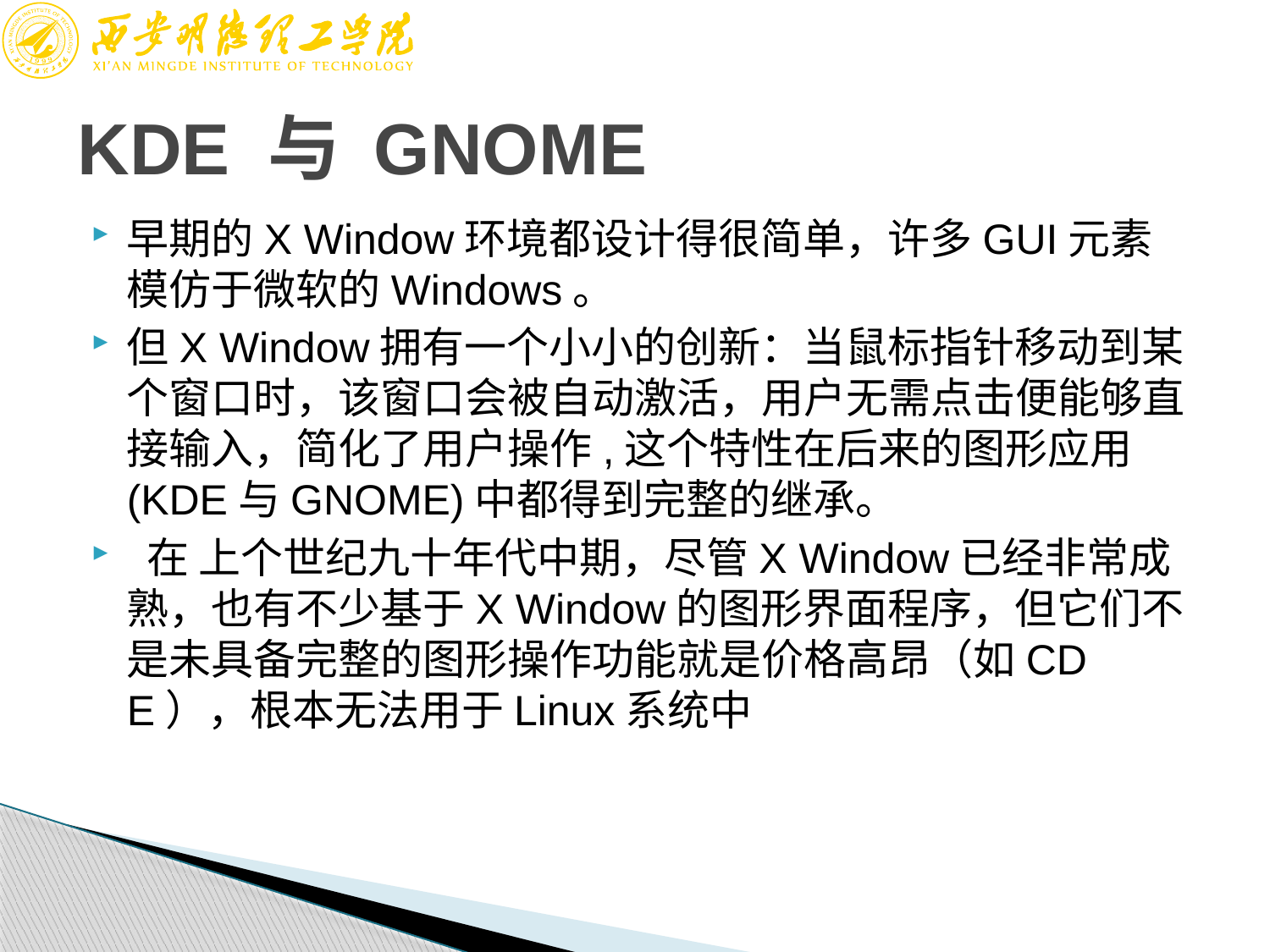

# KDE 与 GNOME
早期的X Window环境都设计得很简单，许多GUI元素模仿于微软的Windows。
但X Window拥有一个小小的创新：当鼠标指针移动到某个窗口时，该窗口会被自动激活，用户无需点击便能够直接输入，简化了用户操作,这个特性在后来的图形应用(KDE与GNOME)中都得到完整的继承。
 在 上个世纪九十年代中期，尽管X Window已经非常成熟，也有不少基于X Window的图形界面程序，但它们不是未具备完整的图形操作功能就是价格高昂（如CDE），根本无法用于Linux系统中